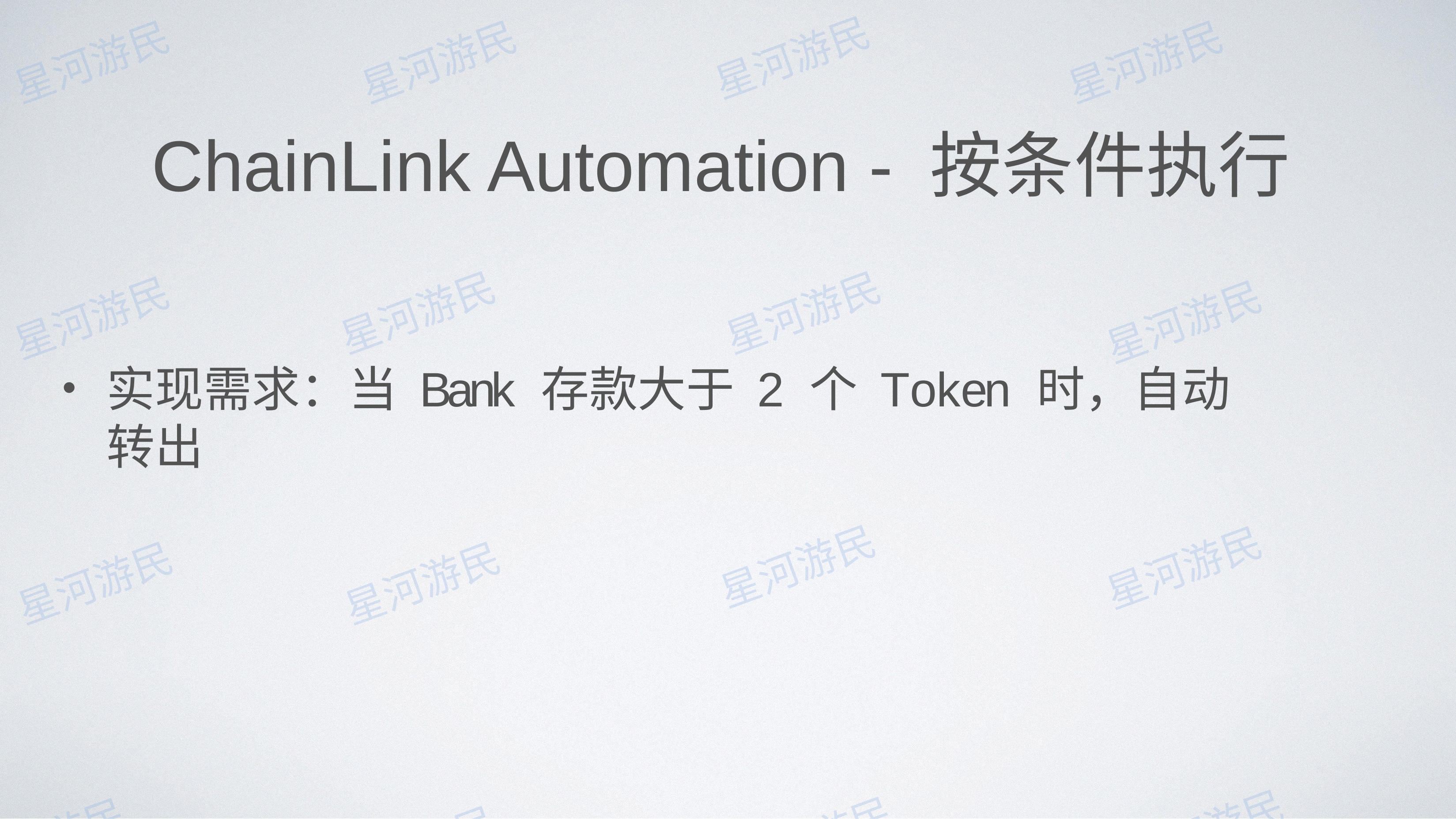

# ChainLink Automation - 按条件执⾏
实现需求：当 Bank 存款⼤于 2 个 Token 时，⾃动转出